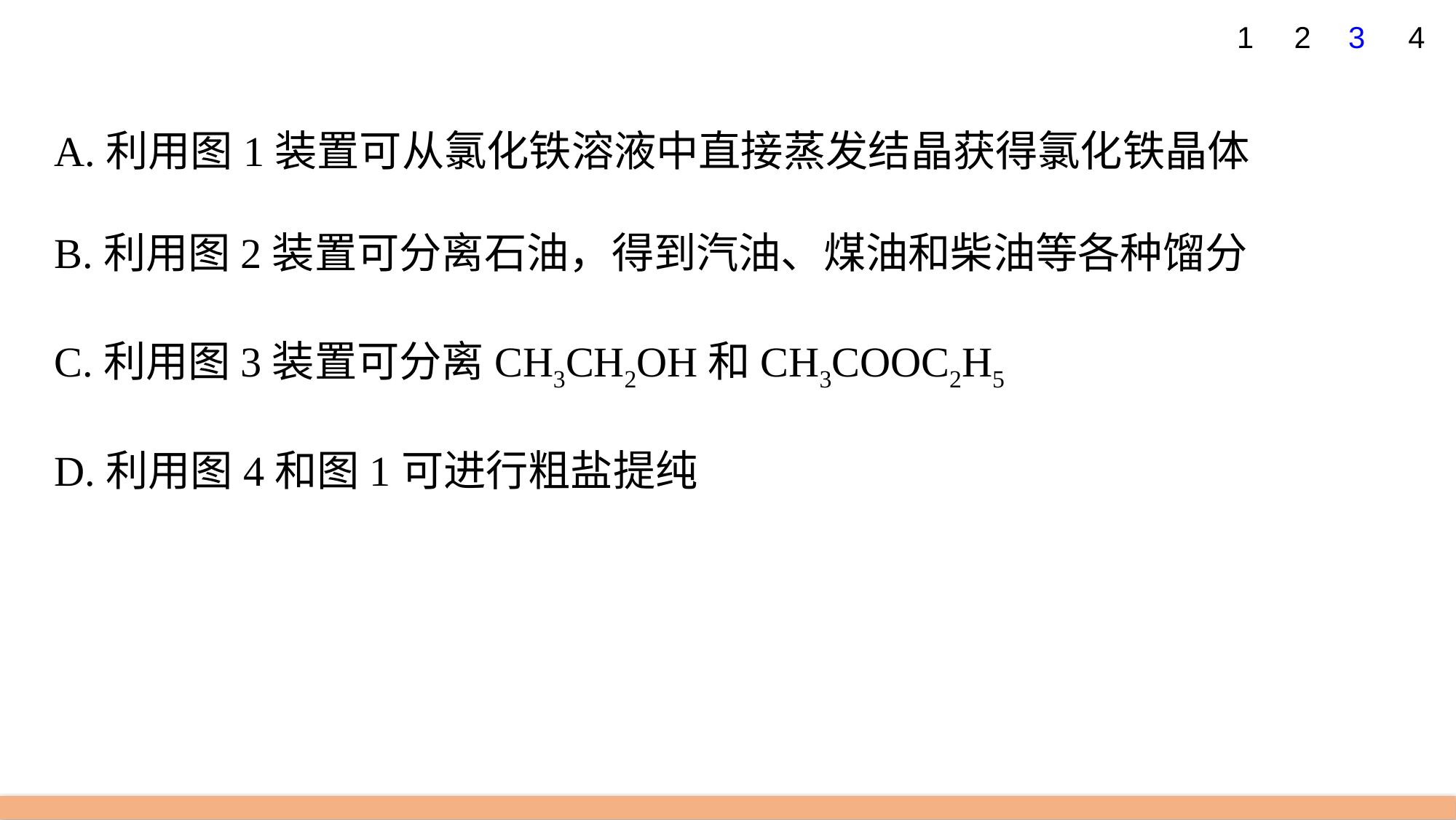

1
2
3
4
A.利用图1装置可从氯化铁溶液中直接蒸发结晶获得氯化铁晶体
B.利用图2装置可分离石油，得到汽油、煤油和柴油等各种馏分
C.利用图3装置可分离CH3CH2OH和CH3COOC2H5
D.利用图4和图1可进行粗盐提纯